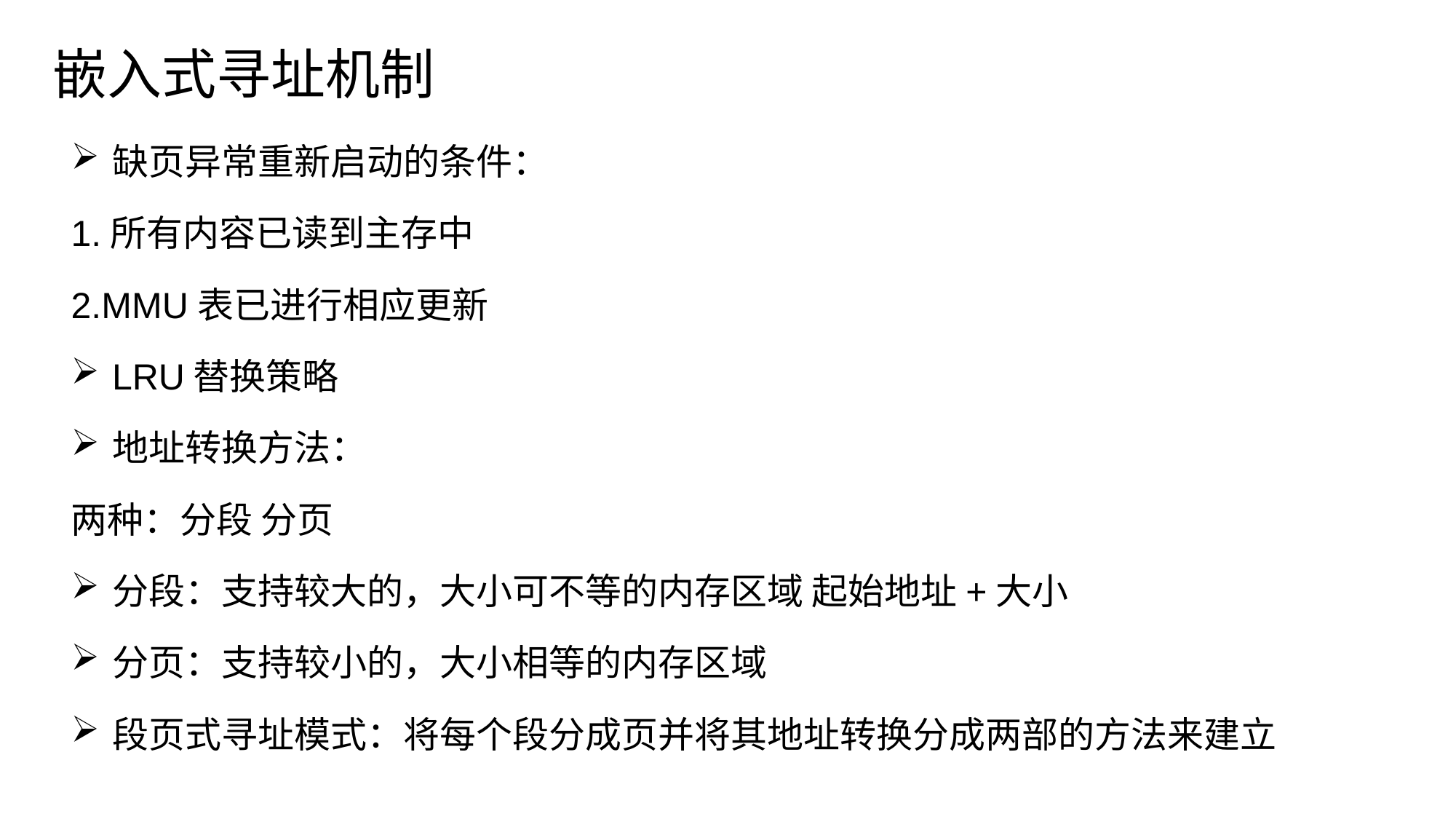

# 嵌入式寻址机制
缺页异常重新启动的条件：
1.所有内容已读到主存中
2.MMU表已进行相应更新
LRU替换策略
地址转换方法：
两种：分段 分页
分段：支持较大的，大小可不等的内存区域 起始地址+大小
分页：支持较小的，大小相等的内存区域
段页式寻址模式：将每个段分成页并将其地址转换分成两部的方法来建立

48